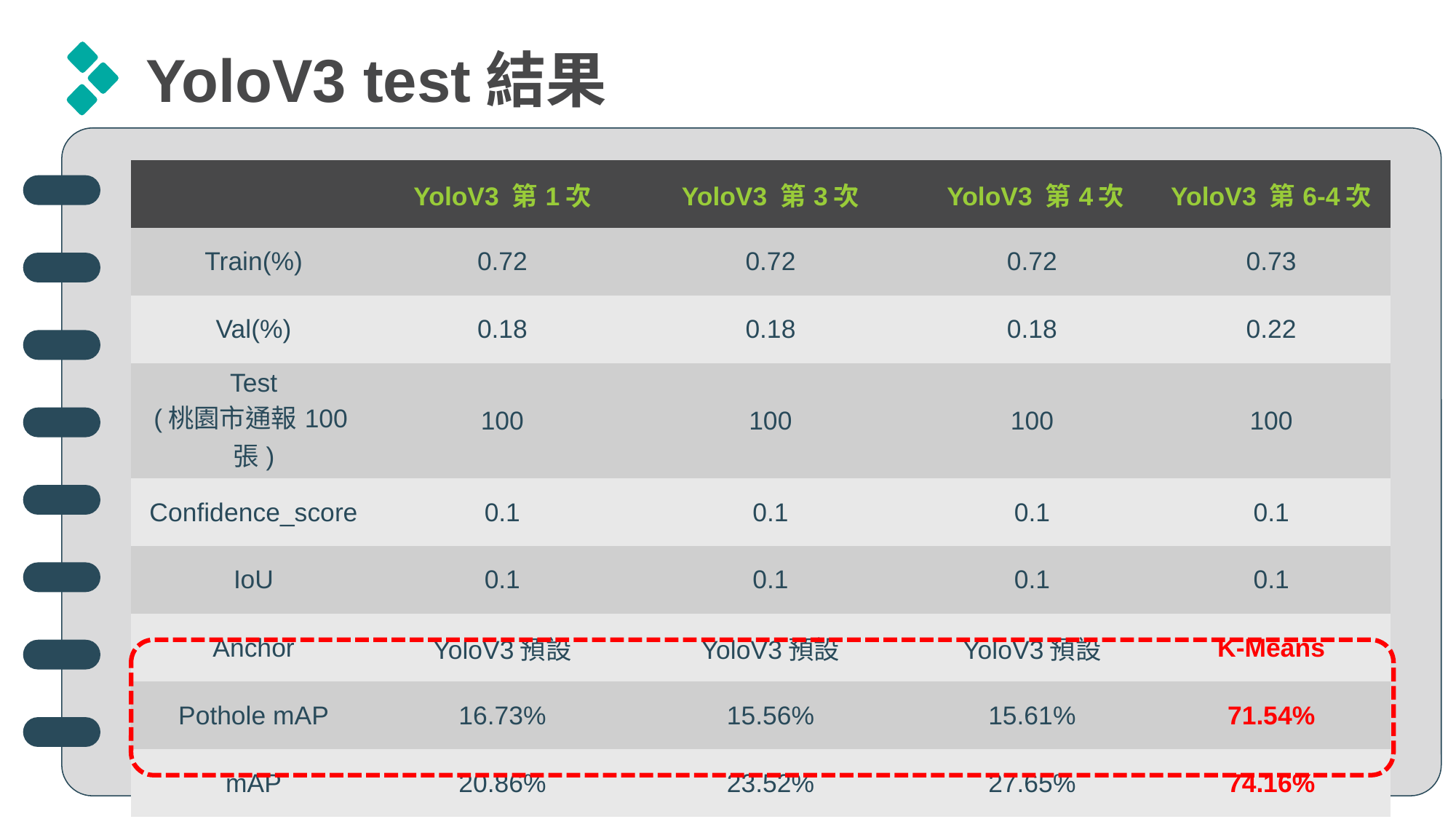

YoloV3 test結果

|  | YoloV3 第1次 | YoloV3 第3次 | YoloV3 第4次 | YoloV3 第6-4次 |
| --- | --- | --- | --- | --- |
| Train(%) | 0.72 | 0.72 | 0.72 | 0.73 |
| Val(%) | 0.18 | 0.18 | 0.18 | 0.22 |
| Test (桃園市通報100張) | 100 | 100 | 100 | 100 |
| Confidence\_score | 0.1 | 0.1 | 0.1 | 0.1 |
| IoU | 0.1 | 0.1 | 0.1 | 0.1 |
| Anchor | YoloV3預設 | YoloV3預設 | YoloV3預設 | K-Means |
| Pothole mAP | 16.73% | 15.56% | 15.61% | 71.54% |
| mAP | 20.86% | 23.52% | 27.65% | 74.16% |